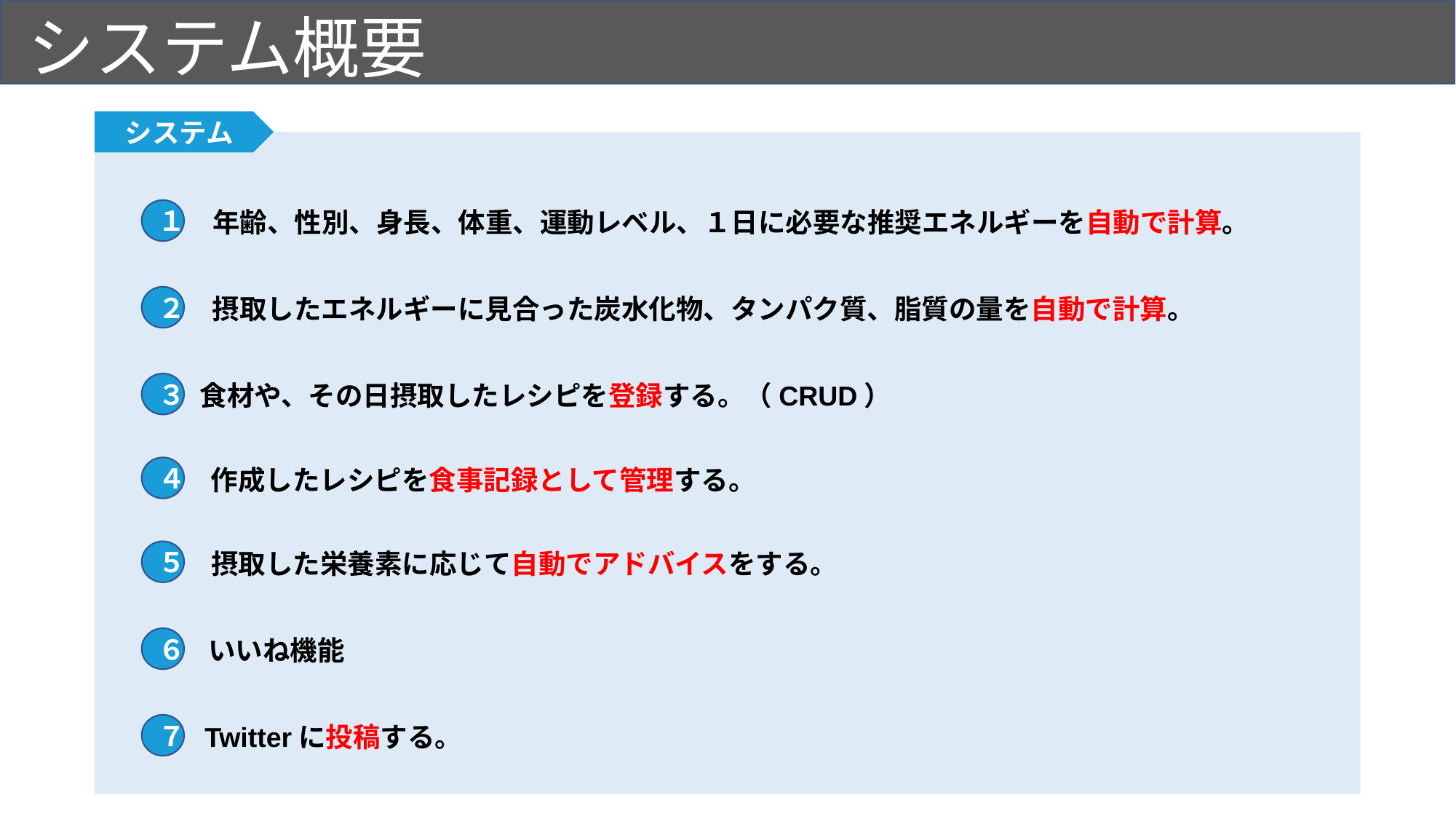

# システム概要
システム

１
年齢、性別、身長、体重、運動レベル、１日に必要な推奨エネルギーを自動で計算。
２
摂取したエネルギーに見合った炭水化物、タンパク質、脂質の量を自動で計算。
３
食材や、その日摂取したレシピを登録する。（CRUD）
４
作成したレシピを食事記録として管理する。
５
摂取した栄養素に応じて自動でアドバイスをする。
６
いいね機能
７
Twitterに投稿する。